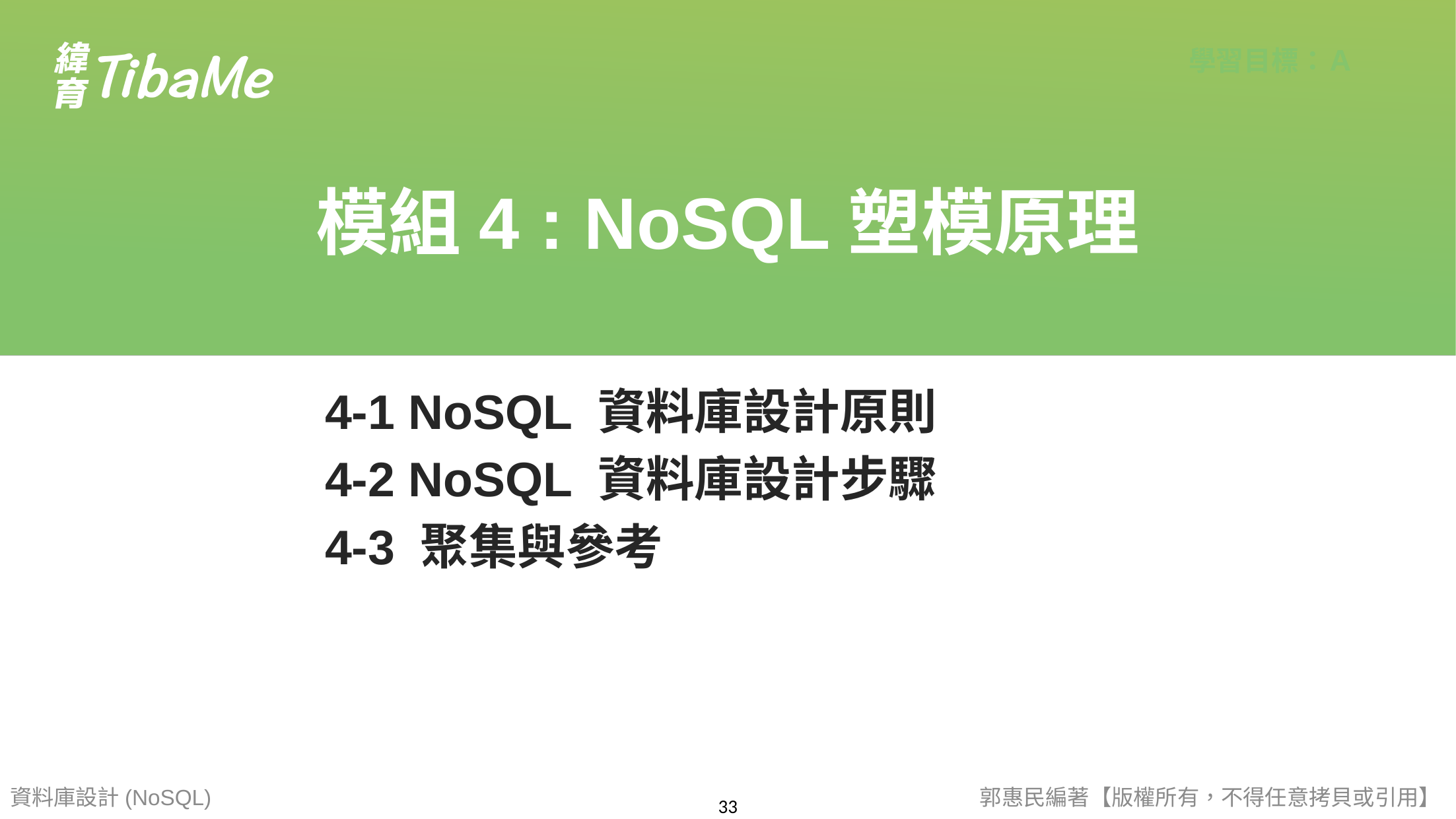

模組4 : NoSQL塑模原理
4-1 NoSQL 資料庫設計原則
4-2 NoSQL 資料庫設計步驟
4-3 聚集與參考
資料庫設計(NoSQL)
郭惠民編著【版權所有，不得任意拷貝或引用】